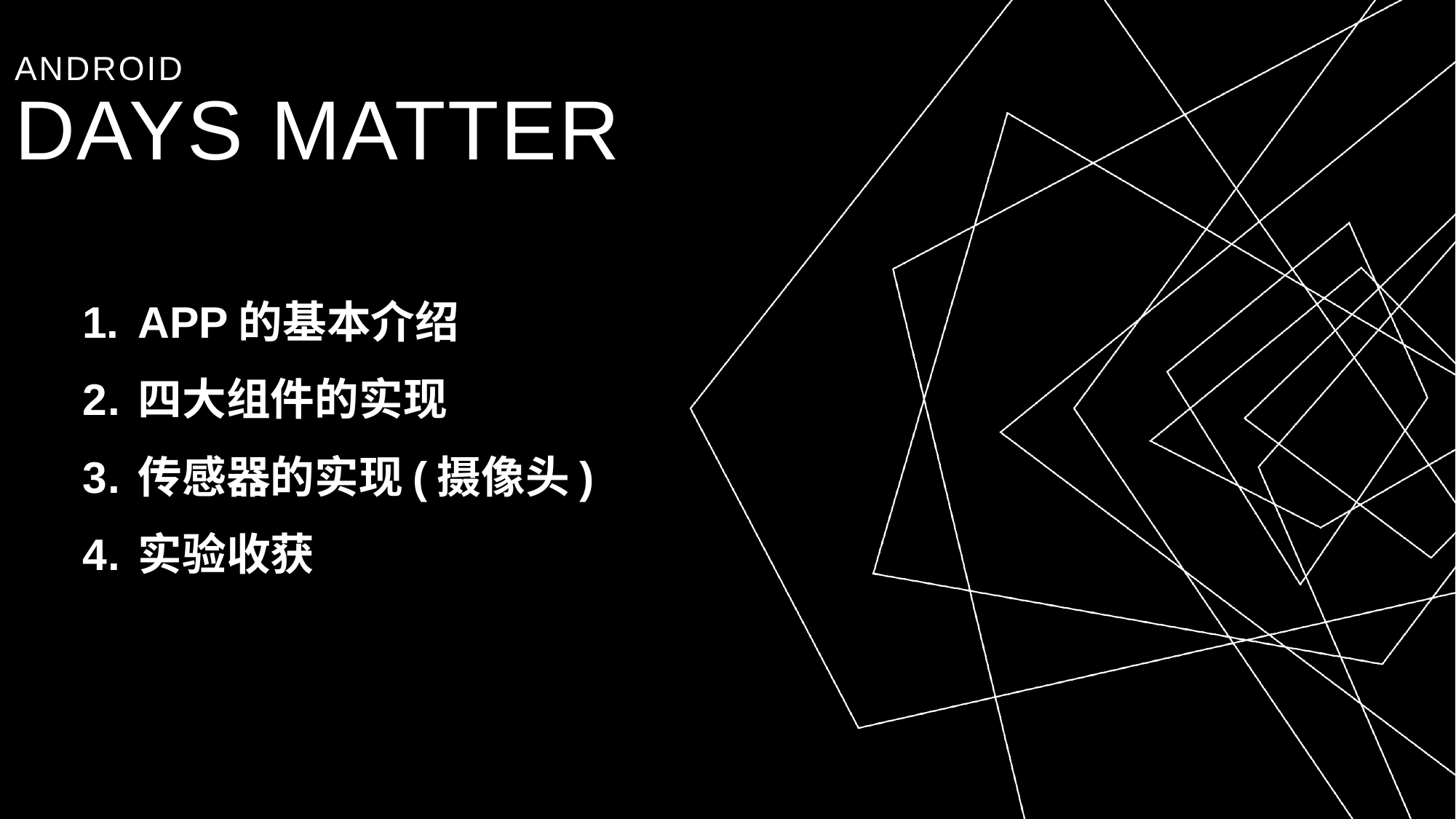

Android
DAYS MATTER
APP的基本介绍
四大组件的实现
传感器的实现(摄像头)
实验收获